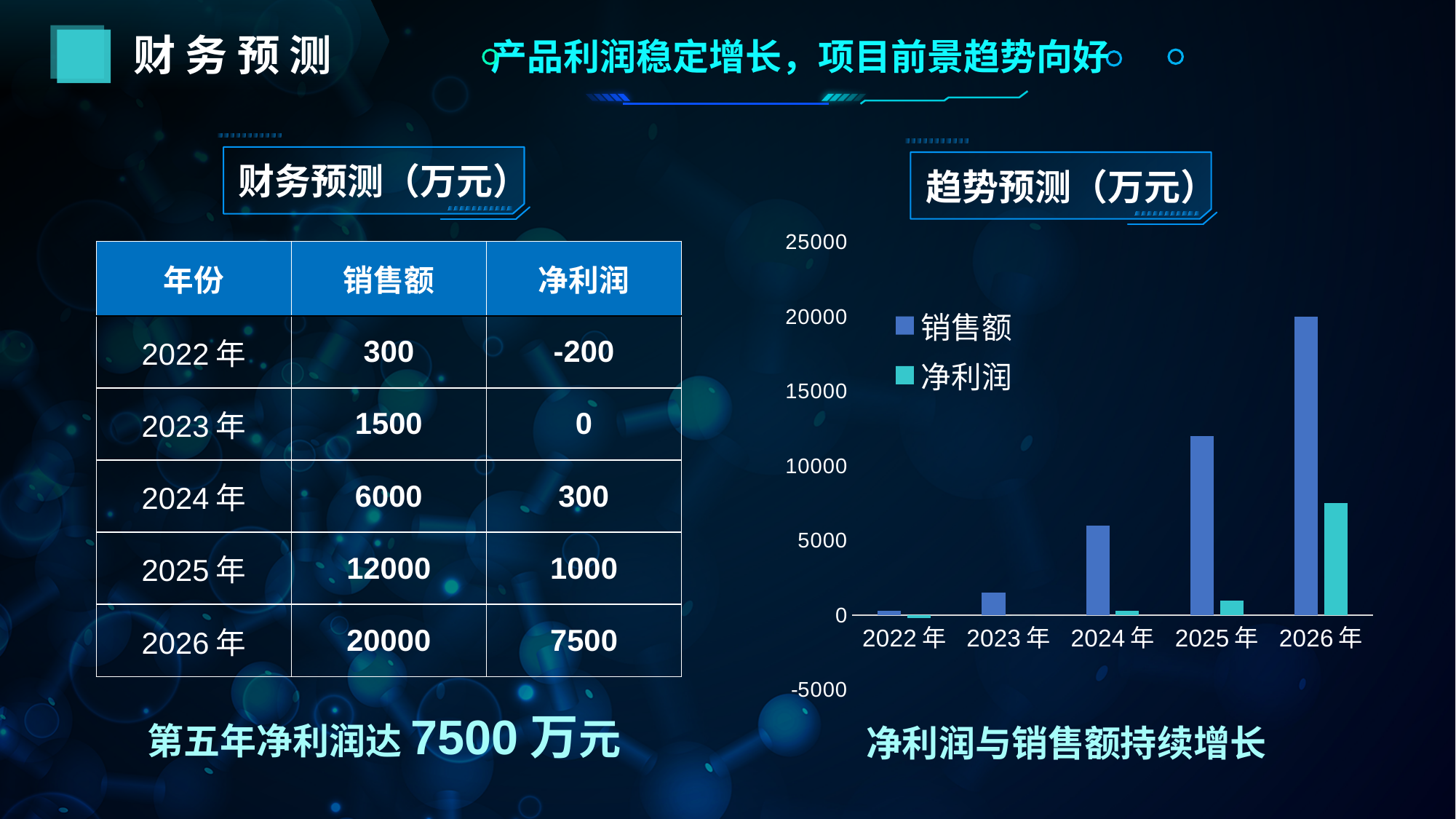

财 务 预 测

产品利润稳定增长，项目前景趋势向好

财务预测（万元）

趋势预测（万元）

### Chart

| Category | 销售额 | 净利润 |
|---|---|---|
| 2022年 | 300.0 | -200.0 |
| 2023年 | 1500.0 | 0.0 |
| 2024年 | 6000.0 | 300.0 |
| 2025年 | 12000.0 | 1000.0 |
| 2026年 | 20000.0 | 7500.0 |
| 年份 | 销售额 | 净利润 |
| --- | --- | --- |
| 2022年 | 300 | -200 |
| 2023年 | 1500 | 0 |
| 2024年 | 6000 | 300 |
| 2025年 | 12000 | 1000 |
| 2026年 | 20000 | 7500 |
第五年净利润达7500万元
净利润与销售额持续增长